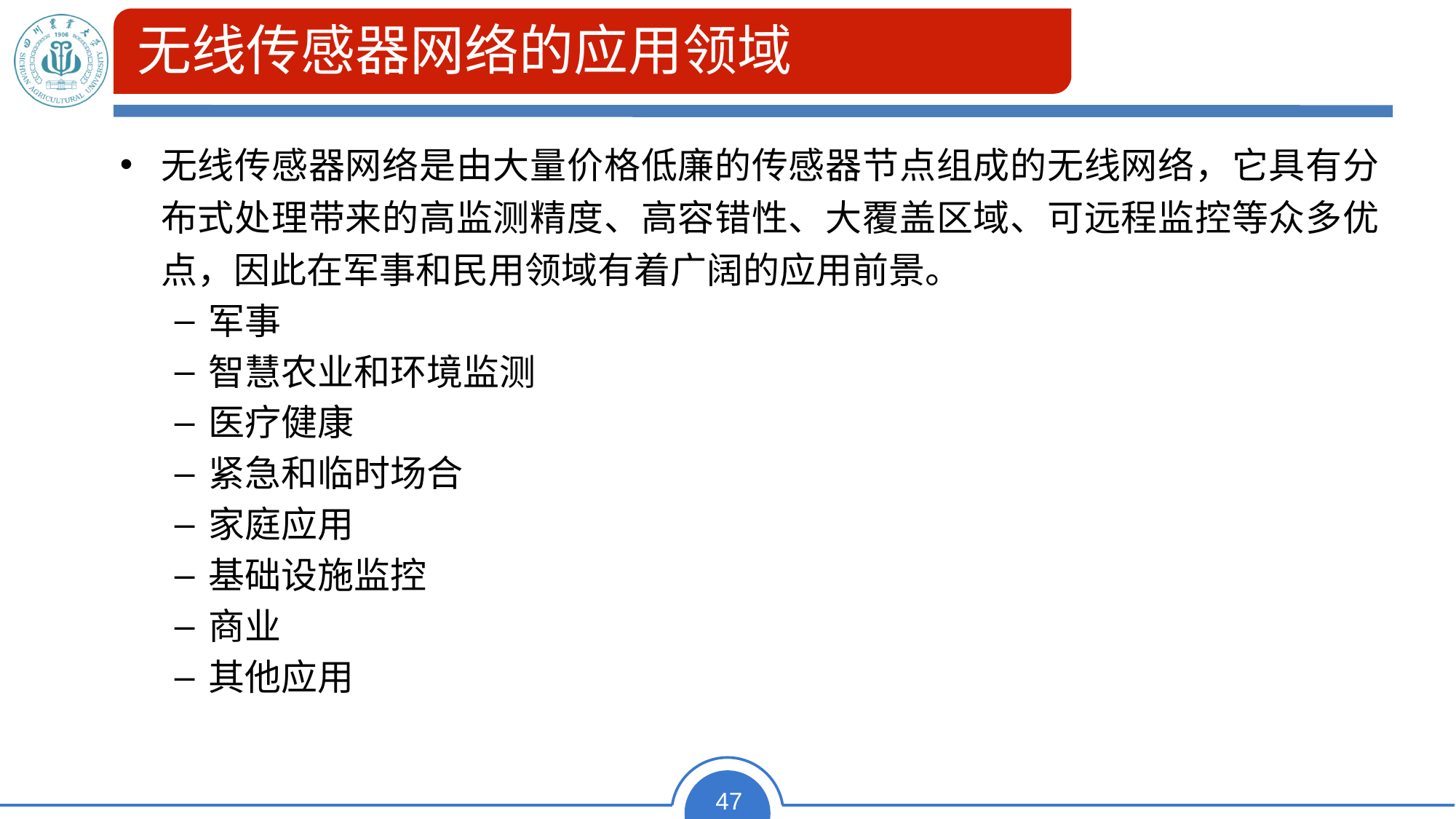

# 无线传感器网络的应用领域
无线传感器网络是由大量价格低廉的传感器节点组成的无线网络，它具有分布式处理带来的高监测精度、高容错性、大覆盖区域、可远程监控等众多优点，因此在军事和民用领域有着广阔的应用前景。
军事
智慧农业和环境监测
医疗健康
紧急和临时场合
家庭应用
基础设施监控
商业
其他应用